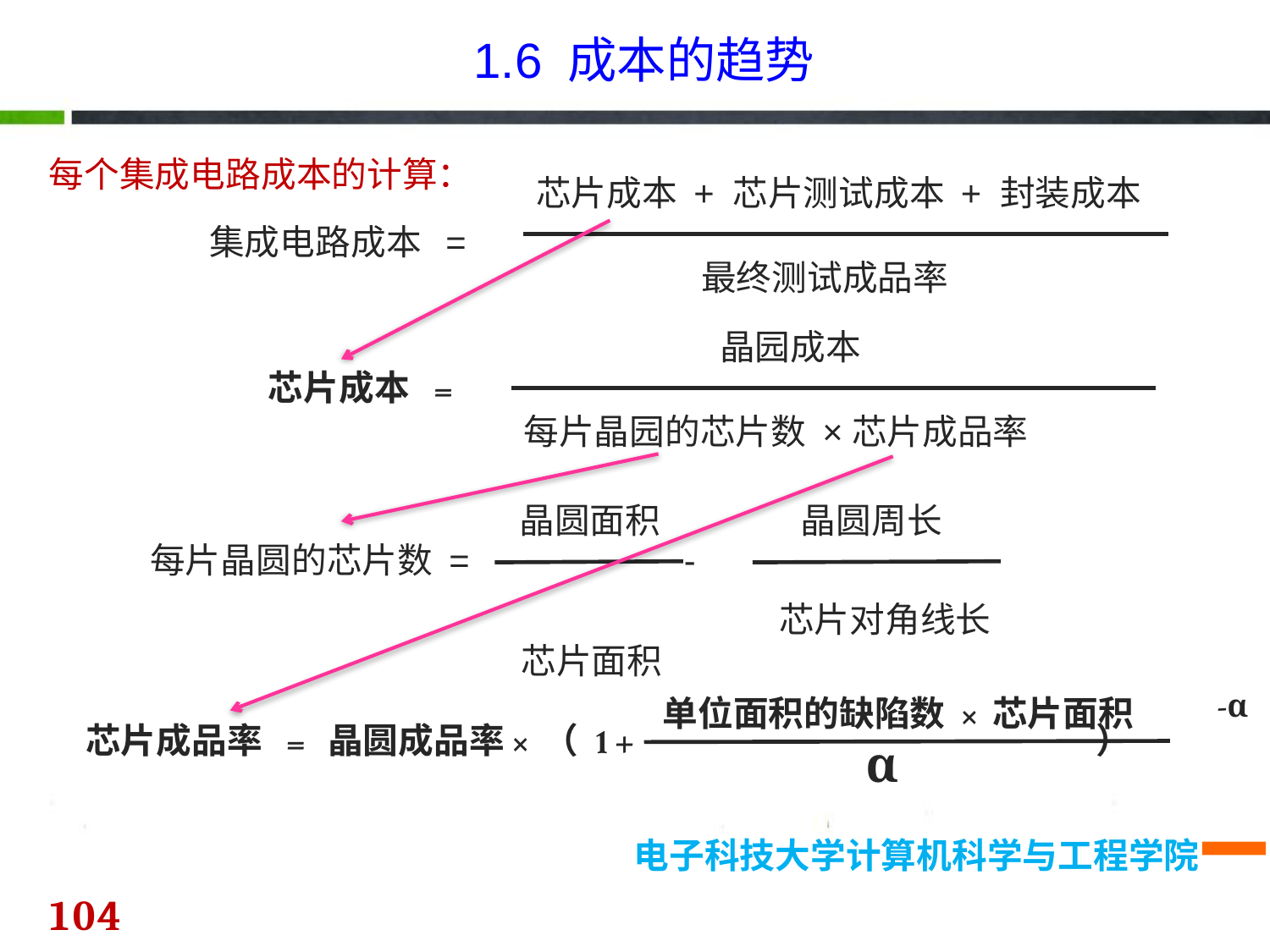

1.6 成本的趋势
每个集成电路成本的计算：
芯片成本 + 芯片测试成本 + 封装成本

                    最终测试成品率
集成电路成本  =
                        晶园成本

每片晶园的芯片数 ×芯片成品率
芯片成本  =
   晶圆面积

  芯片面积
      晶圆周长

  芯片对角线长
每片晶圆的芯片数 =                      -
-α
单位面积的缺陷数 × 芯片面积
                    α
芯片成品率  =  晶圆成品率× （ 1 +                                                               ）